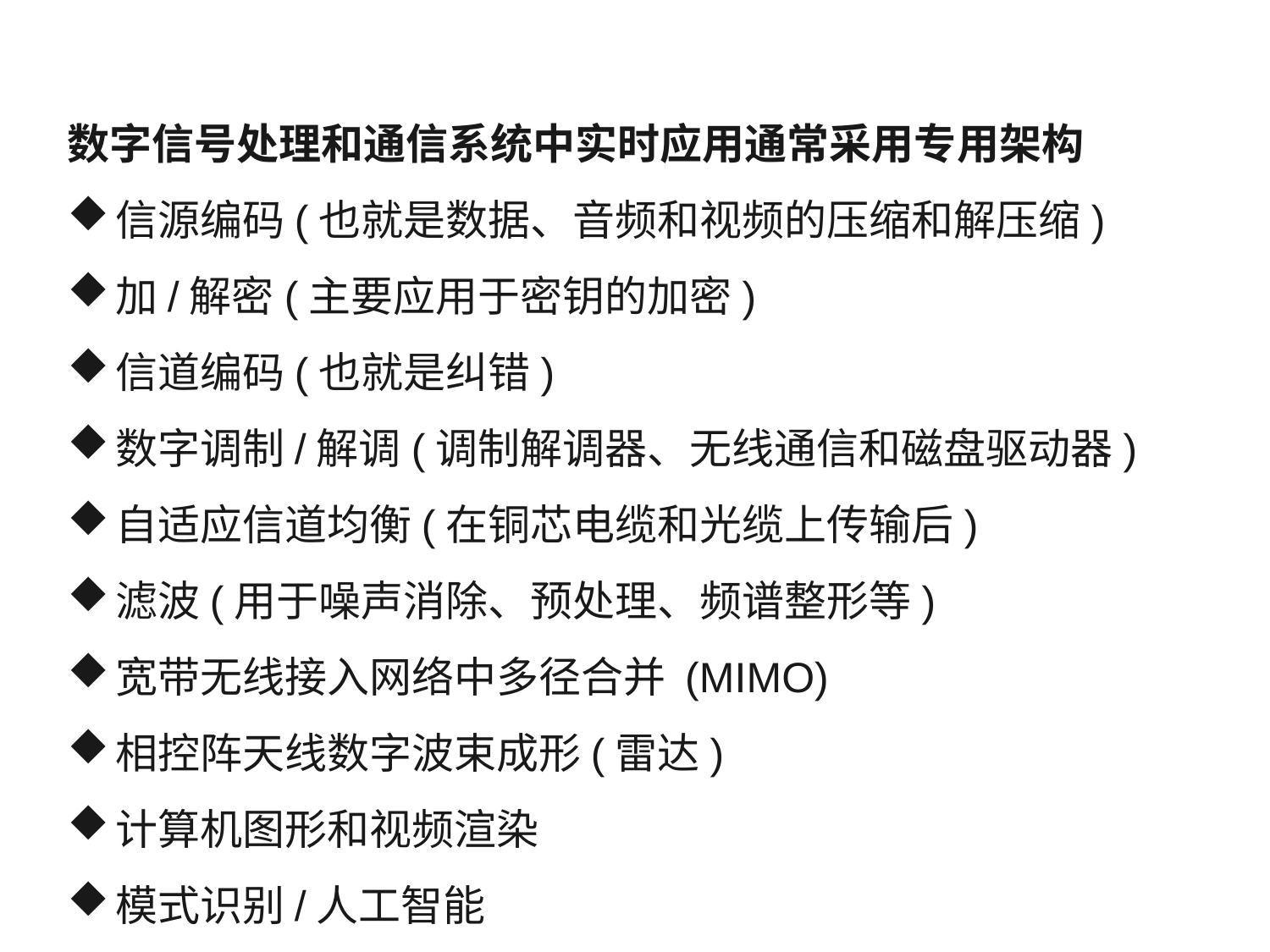

数字信号处理和通信系统中实时应用通常采用专用架构
信源编码(也就是数据、音频和视频的压缩和解压缩)
加/解密(主要应用于密钥的加密)
信道编码(也就是纠错)
数字调制/解调(调制解调器、无线通信和磁盘驱动器)
自适应信道均衡(在铜芯电缆和光缆上传输后)
滤波(用于噪声消除、预处理、频谱整形等)
宽带无线接入网络中多径合并 (MIMO)
相控阵天线数字波束成形(雷达)
计算机图形和视频渲染
模式识别/人工智能